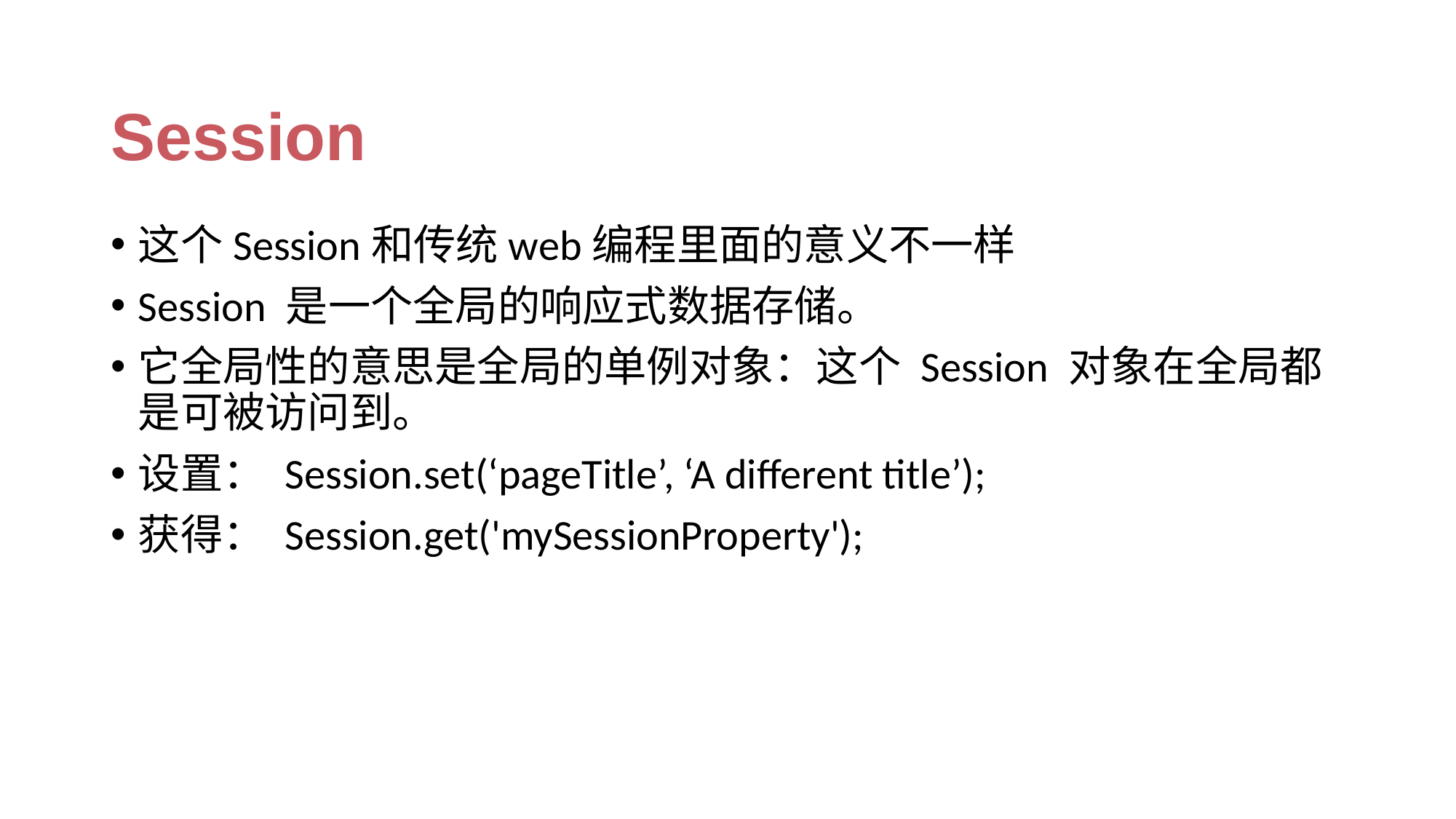

Session
这个Session和传统web编程里面的意义不一样
Session 是一个全局的响应式数据存储。
它全局性的意思是全局的单例对象：这个 Session 对象在全局都是可被访问到。
设置： Session.set(‘pageTitle’, ‘A different title’);
获得： Session.get('mySessionProperty');